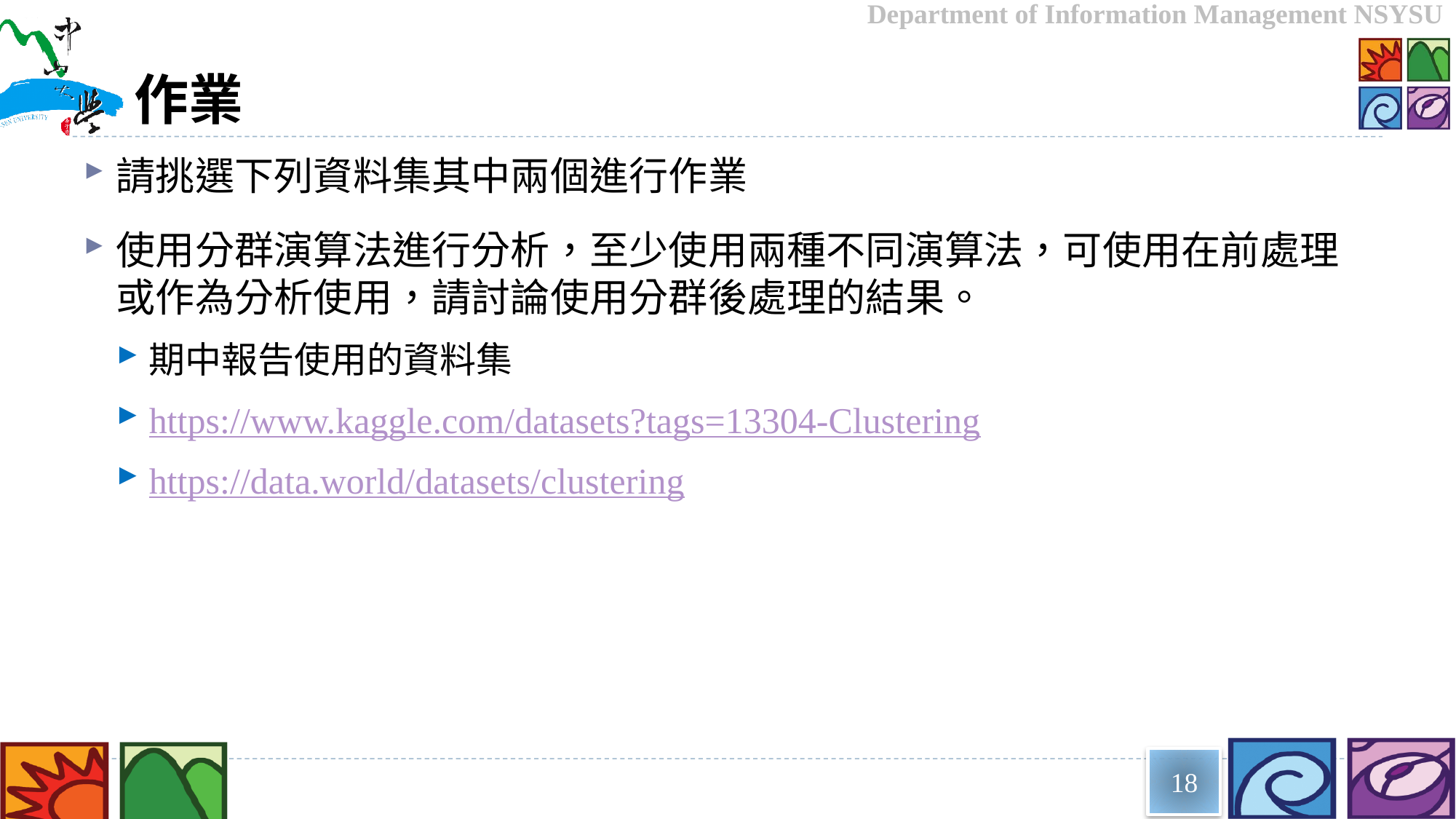

# 作業
請挑選下列資料集其中兩個進行作業
使用分群演算法進行分析，至少使用兩種不同演算法，可使用在前處理或作為分析使用，請討論使用分群後處理的結果。
期中報告使用的資料集
https://www.kaggle.com/datasets?tags=13304-Clustering
https://data.world/datasets/clustering